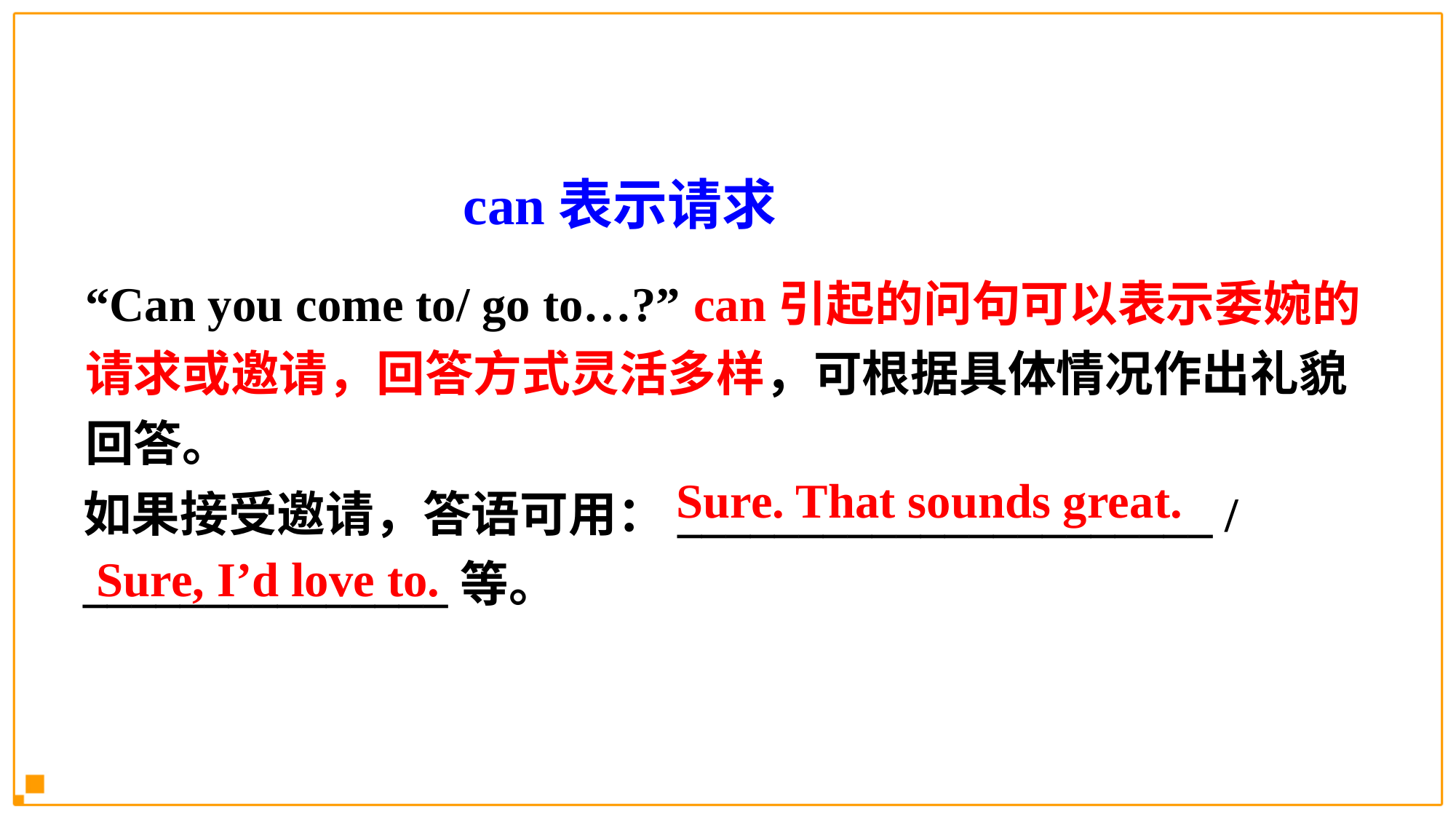

can表示请求
“Can you come to/ go to…?” can引起的问句可以表示委婉的请求或邀请，回答方式灵活多样，可根据具体情况作出礼貌回答。
Sure. That sounds great.
如果接受邀请，答语可用：______________________ / _______________等。
Sure, I’d love to.